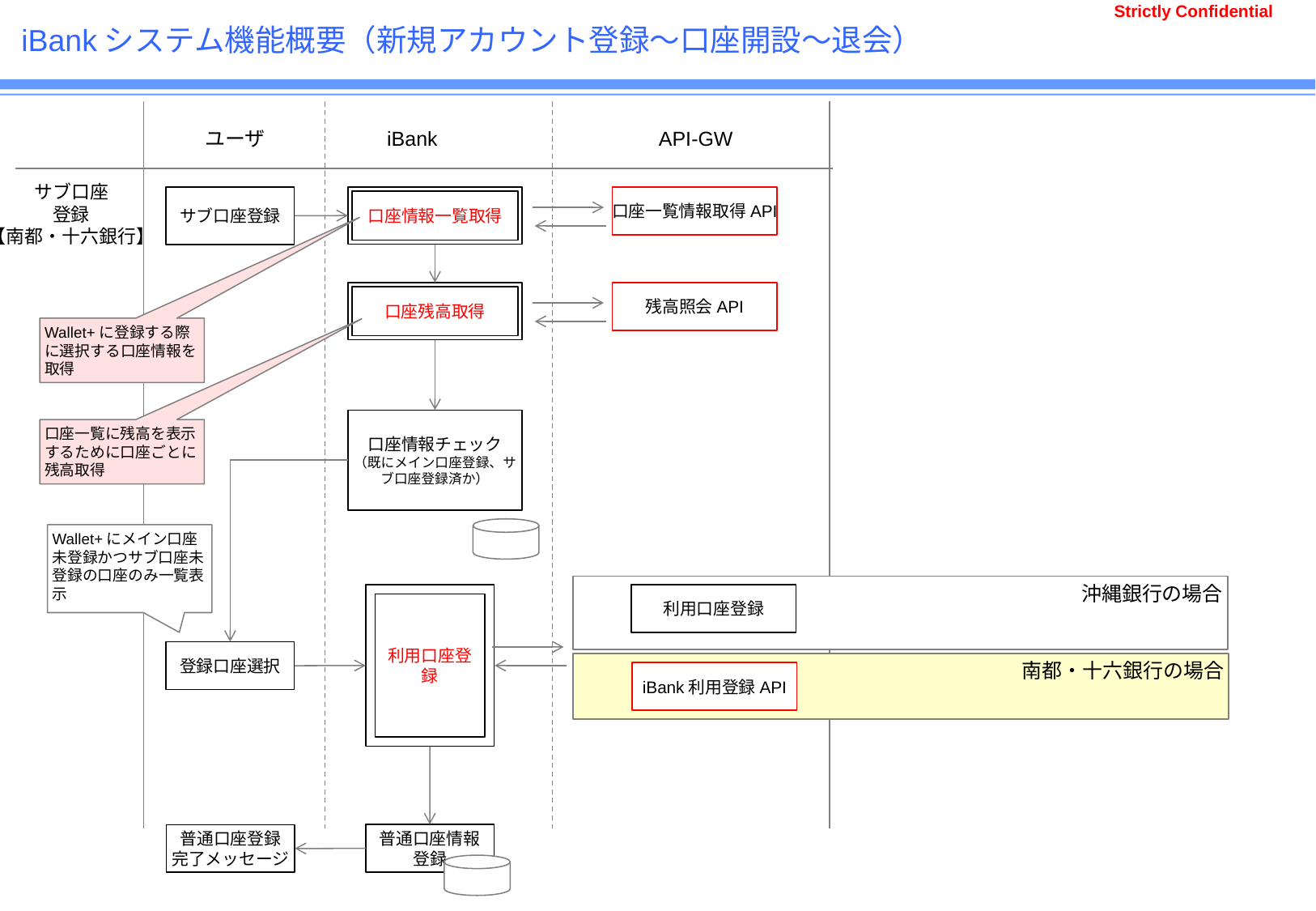

# iBankシステム機能概要（新規アカウント登録～口座開設～退会）
ユーザ
iBank
API-GW
サブ口座登録
口座情報一覧取得
口座一覧情報取得API
サブ口座
登録
【南都・十六銀行】
口座残高取得
残高照会API
Wallet+に登録する際に選択する口座情報を取得
口座情報チェック
（既にメイン口座登録、サブ口座登録済か）
口座一覧に残高を表示するために口座ごとに残高取得

Wallet+にメイン口座未登録かつサブ口座未登録の口座のみ一覧表示
沖縄銀行の場合
利用口座登録
利用口座登録
登録口座選択
南都・十六銀行の場合
iBank利用登録API
普通口座情報
登録
普通口座登録
完了メッセージ